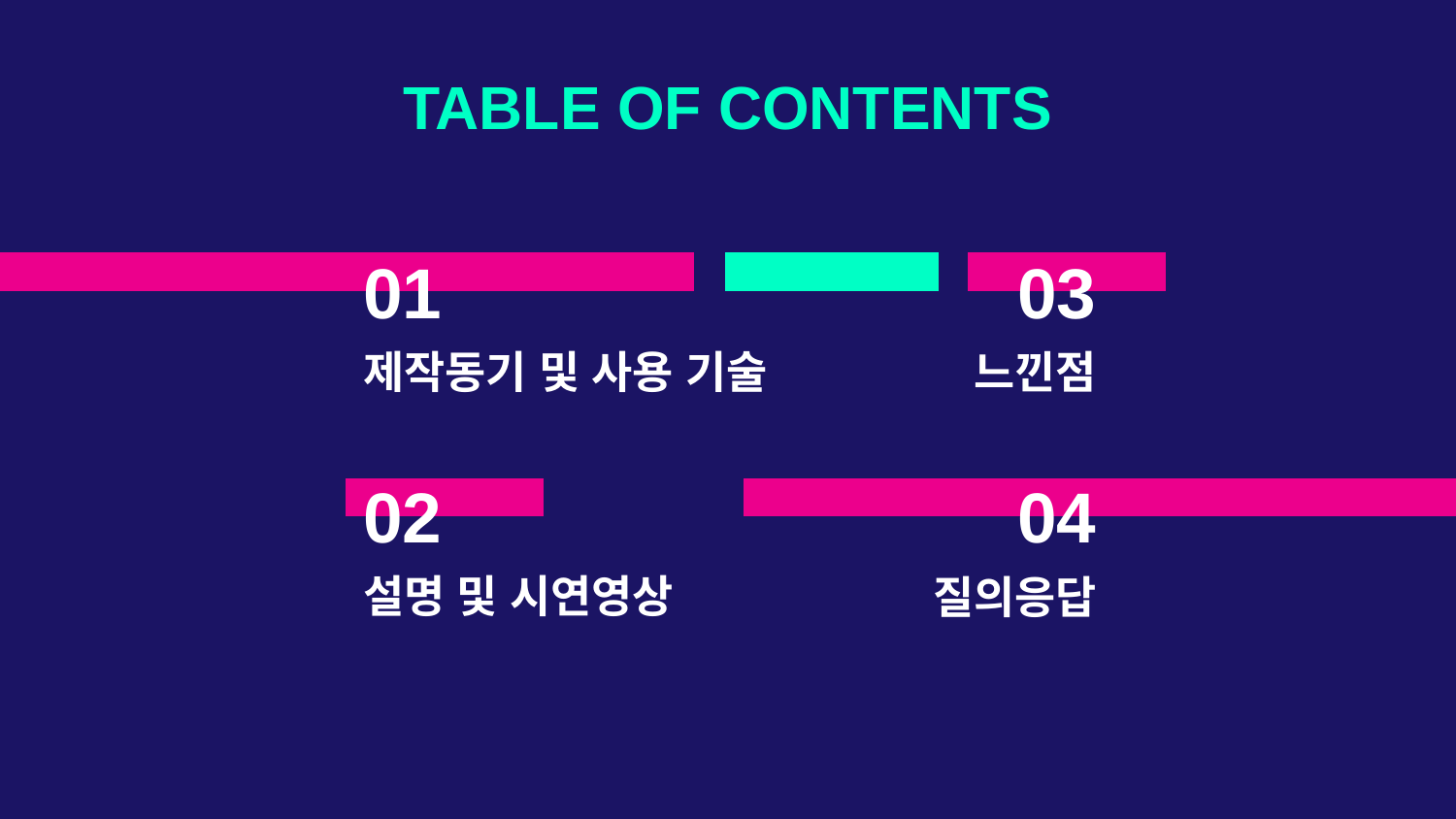

TABLE OF CONTENTS
# 01
03
제작동기 및 사용 기술
느낀점

02
04
설명 및 시연영상
질의응답